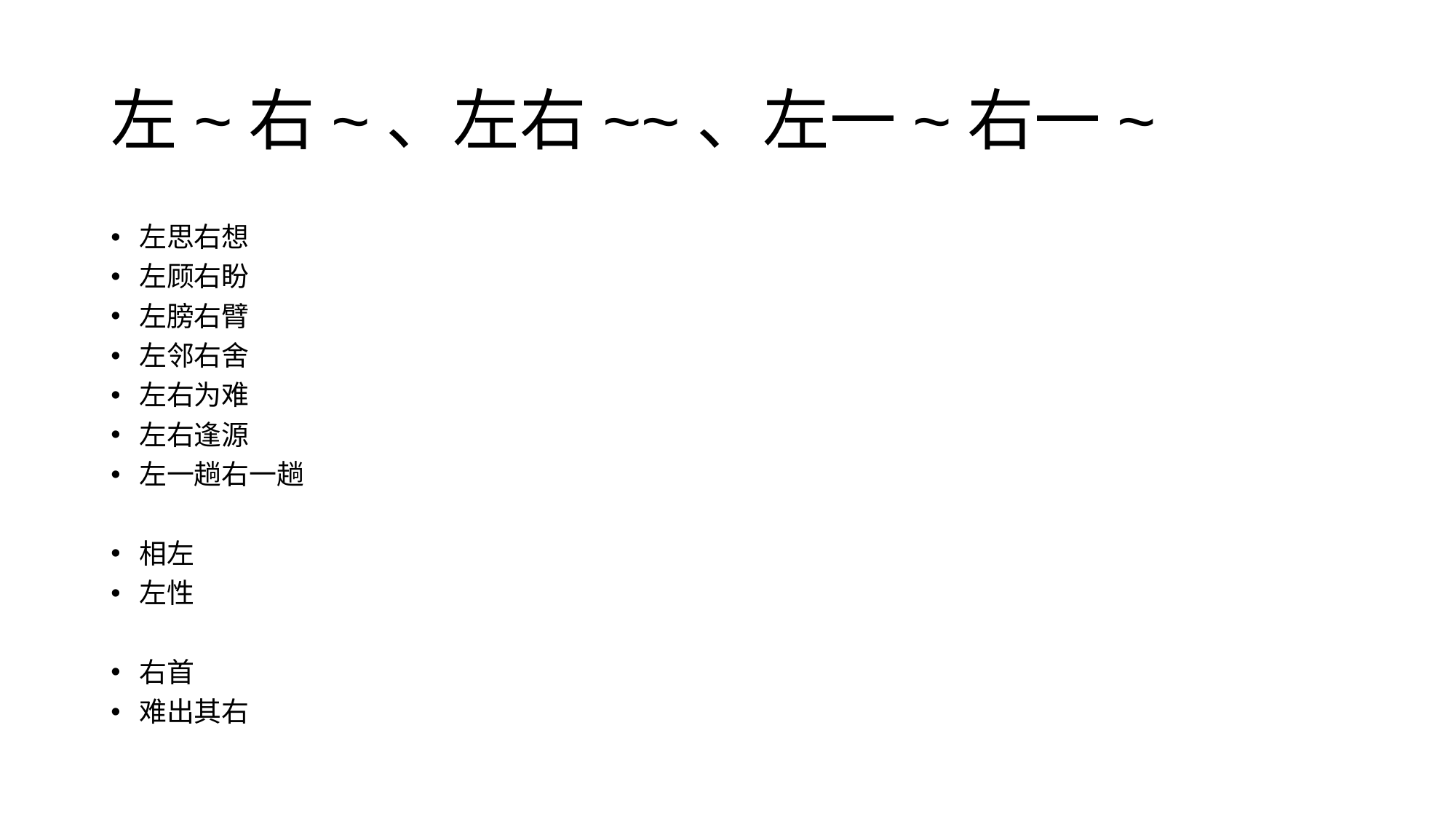

# 左~右~、左右~~、左一~右一~
左思右想
左顾右盼
左膀右臂
左邻右舍
左右为难
左右逢源
左一趟右一趟

相左
左性

右首
难出其右